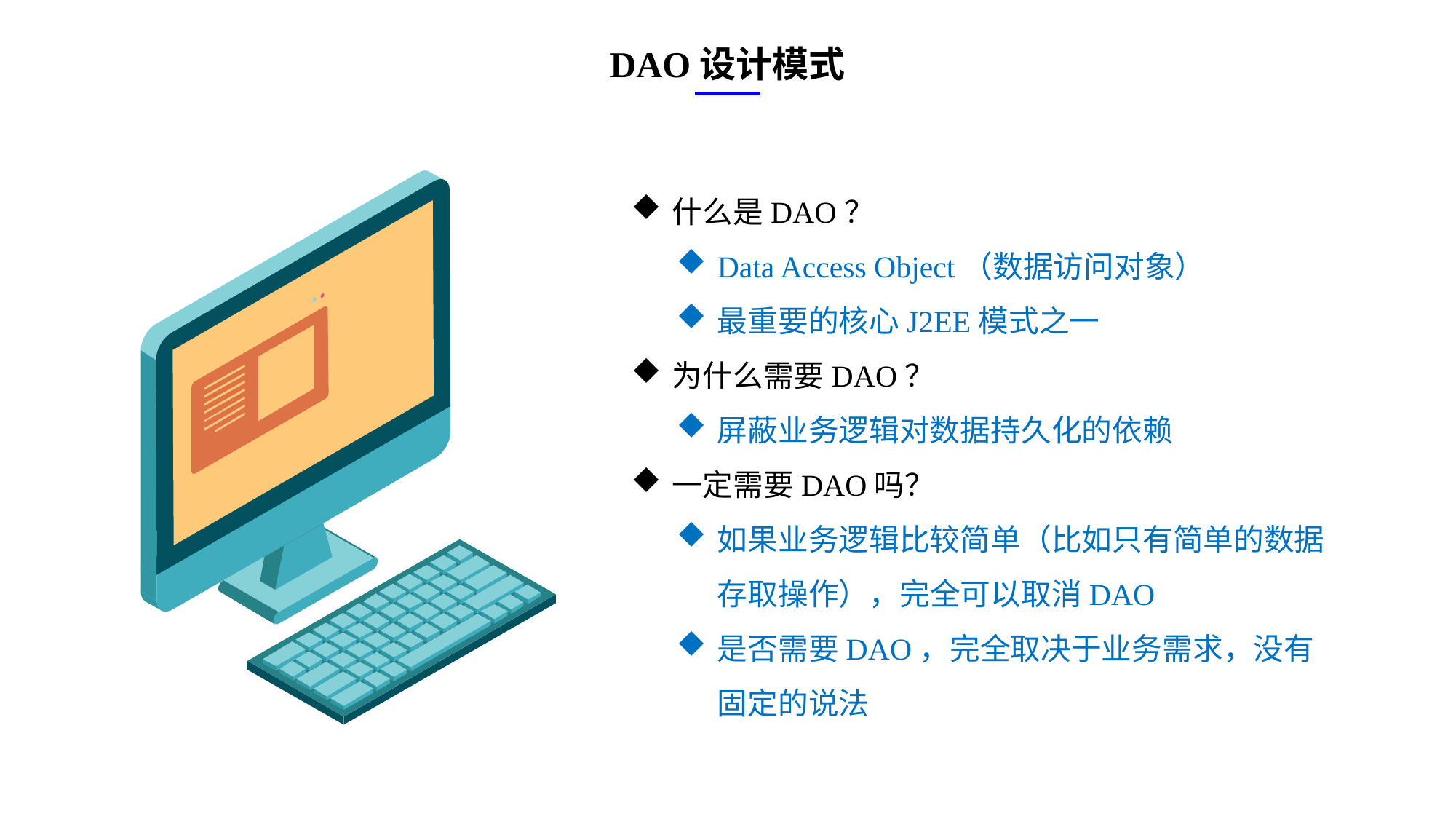

DAO设计模式

什么是DAO？
Data Access Object（数据访问对象）
最重要的核心J2EE模式之一
为什么需要DAO？
屏蔽业务逻辑对数据持久化的依赖
一定需要DAO吗？
如果业务逻辑比较简单（比如只有简单的数据存取操作），完全可以取消DAO
是否需要DAO，完全取决于业务需求，没有固定的说法
e7d195523061f1c0ae0eb3eed39d2bcef4622b2499a05fe6567B54A876BEB457BD1EB8EBE9915191D1FA2E860D28D251AB291D9CBBDD28D4BD16020FD75D8281481517FC21E86E4C931520AFA1087E92E357E3DB373CA326F6F926B1A67F681E99E875FFD293B2C32B3919AE4D43F9436862A7DD54F9346DF3662D8AB7319030EF75D53FF682DE13